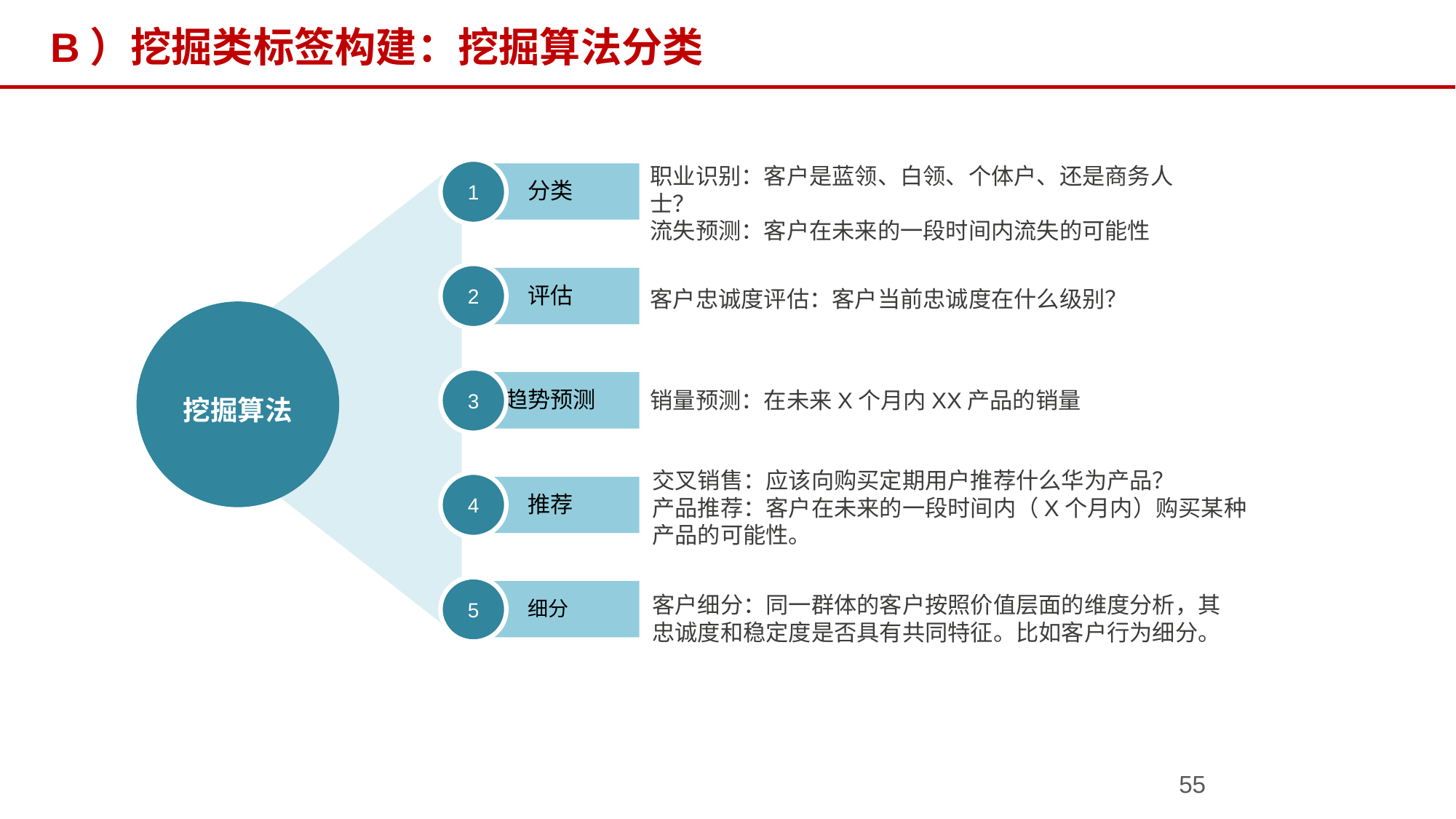

# B）挖掘类标签构建：挖掘算法分类
职业识别：客户是蓝领、白领、个体户、还是商务人士？
流失预测：客户在未来的一段时间内流失的可能性
1
分类
2
评估
客户忠诚度评估：客户当前忠诚度在什么级别？

挖掘算法
3
趋势预测
销量预测：在未来X个月内XX产品的销量
交叉销售：应该向购买定期用户推荐什么华为产品？
产品推荐：客户在未来的一段时间内（X个月内）购买某种产品的可能性。
4
推荐
5
细分
客户细分：同一群体的客户按照价值层面的维度分析，其忠诚度和稳定度是否具有共同特征。比如客户行为细分。